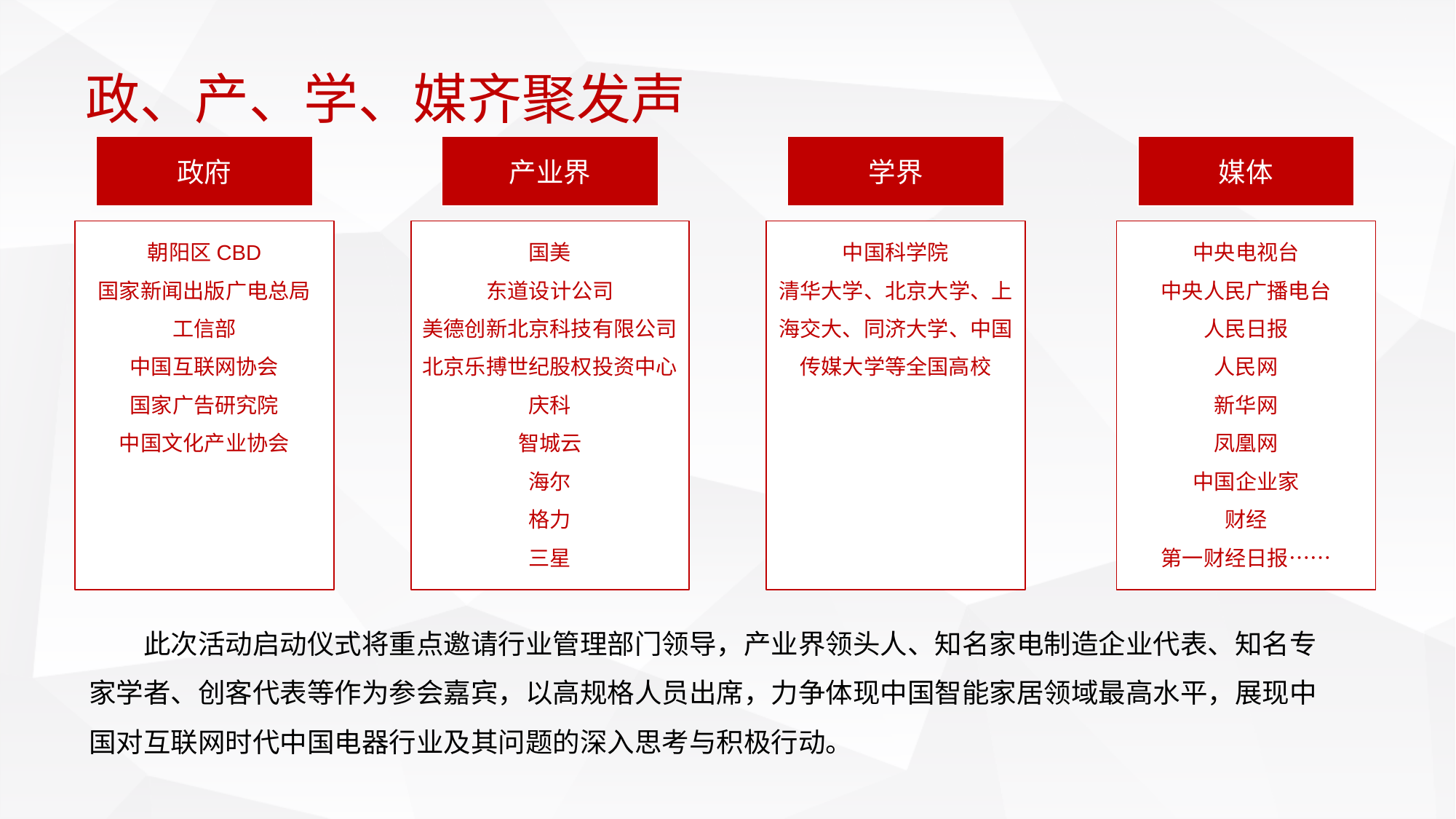

# 政、产、学、媒齐聚发声
政府
产业界
学界
媒体
朝阳区CBD
国家新闻出版广电总局
工信部
中国互联网协会
国家广告研究院
中国文化产业协会

国美
东道设计公司
美德创新北京科技有限公司
北京乐搏世纪股权投资中心
庆科
智城云
海尔
格力
三星
中国科学院
清华大学、北京大学、上海交大、同济大学、中国传媒大学等全国高校
中央电视台
中央人民广播电台
人民日报
人民网
新华网
凤凰网
中国企业家
财经
第一财经日报……
此次活动启动仪式将重点邀请行业管理部门领导，产业界领头人、知名家电制造企业代表、知名专家学者、创客代表等作为参会嘉宾，以高规格人员出席，力争体现中国智能家居领域最高水平，展现中国对互联网时代中国电器行业及其问题的深入思考与积极行动。